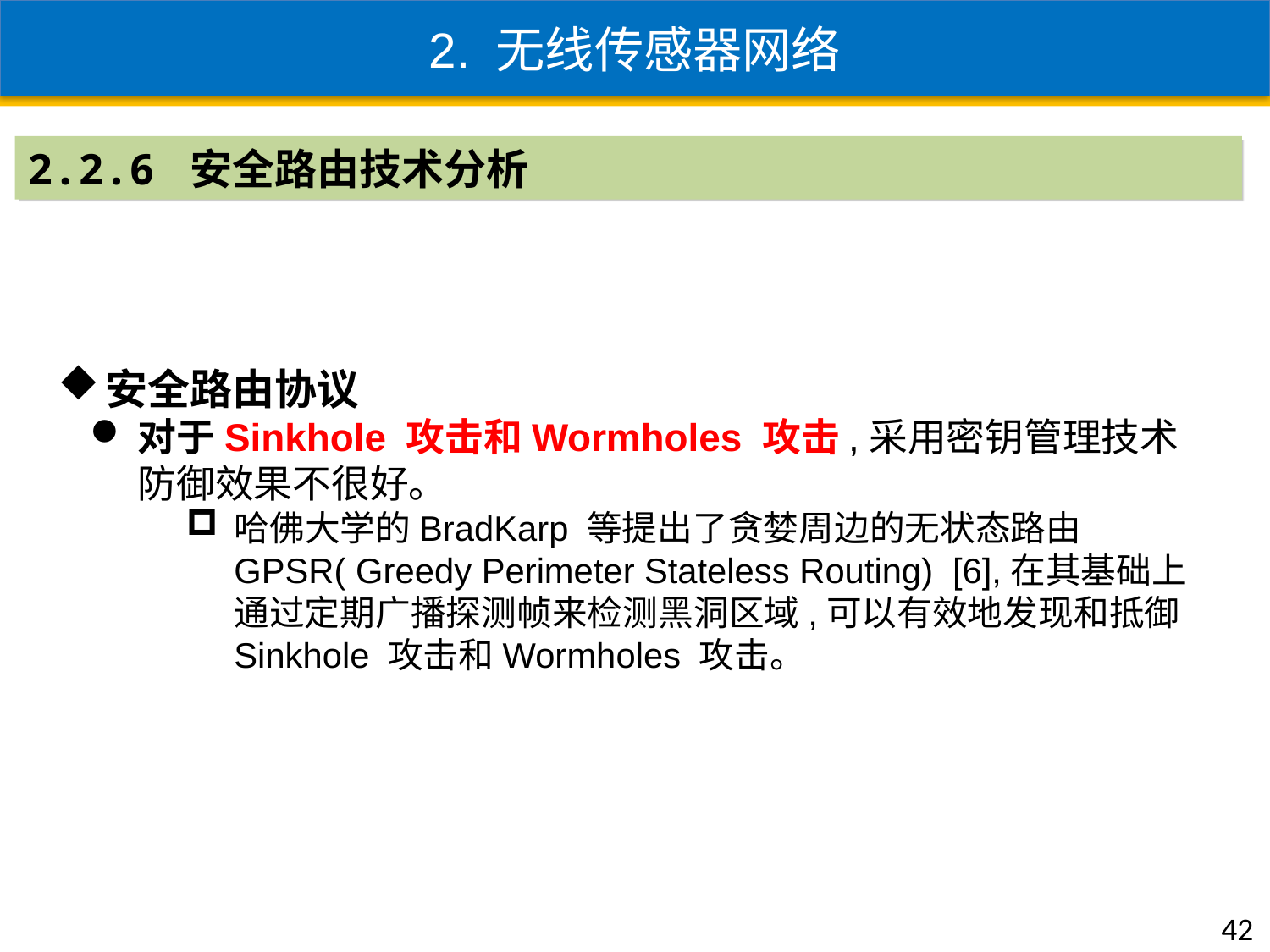

2. 无线传感器网络
2.2.6 安全路由技术分析
安全路由协议
对于Sinkhole 攻击和Wormholes 攻击,采用密钥管理技术防御效果不很好。
哈佛大学的BradKarp 等提出了贪婪周边的无状态路由GPSR( Greedy Perimeter Stateless Routing)  [6],在其基础上通过定期广播探测帧来检测黑洞区域,可以有效地发现和抵御Sinkhole 攻击和Wormholes 攻击。
42